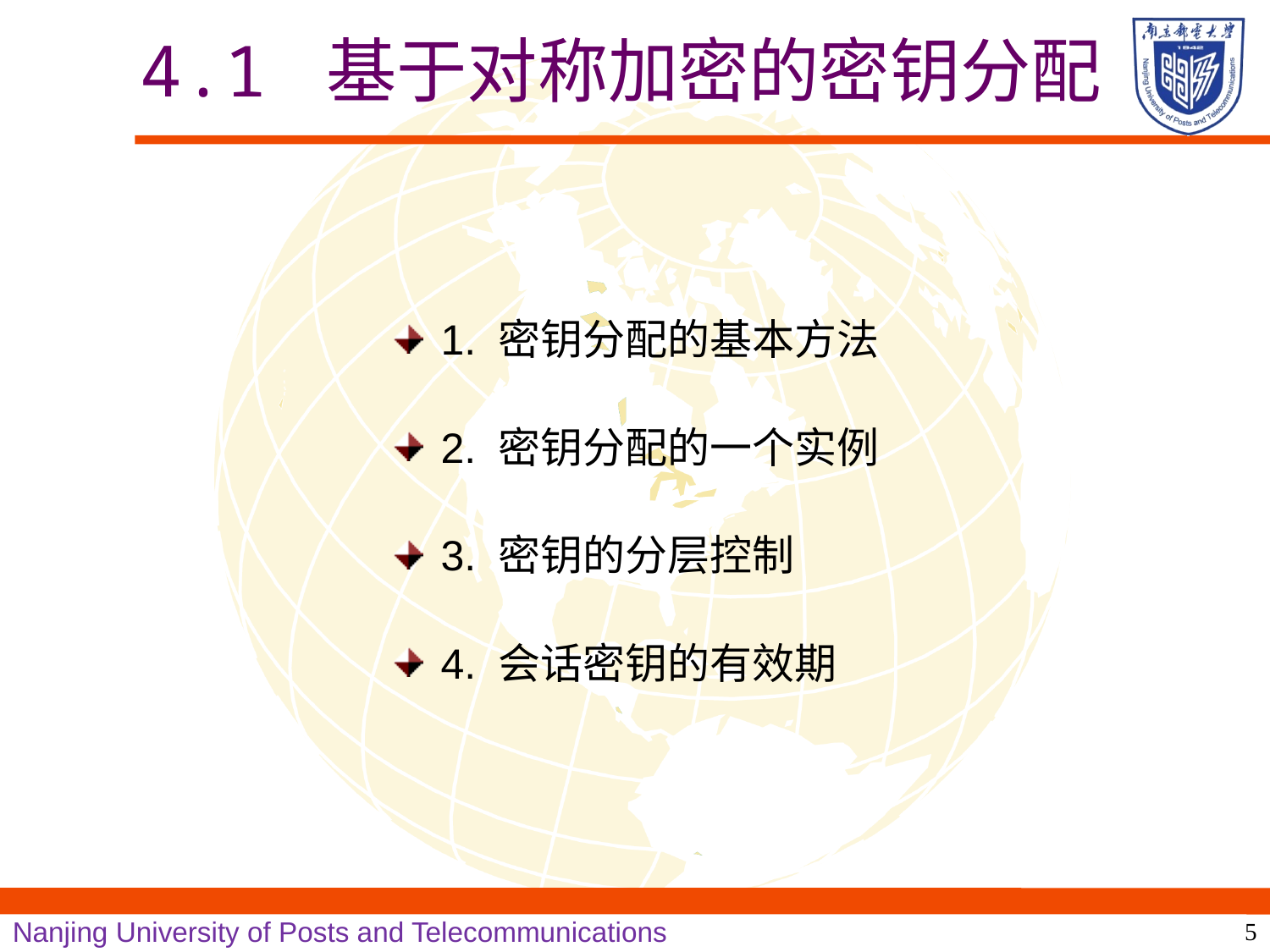

# 4.1 基于对称加密的密钥分配
1. 密钥分配的基本方法
2. 密钥分配的一个实例
3. 密钥的分层控制
4. 会话密钥的有效期
5